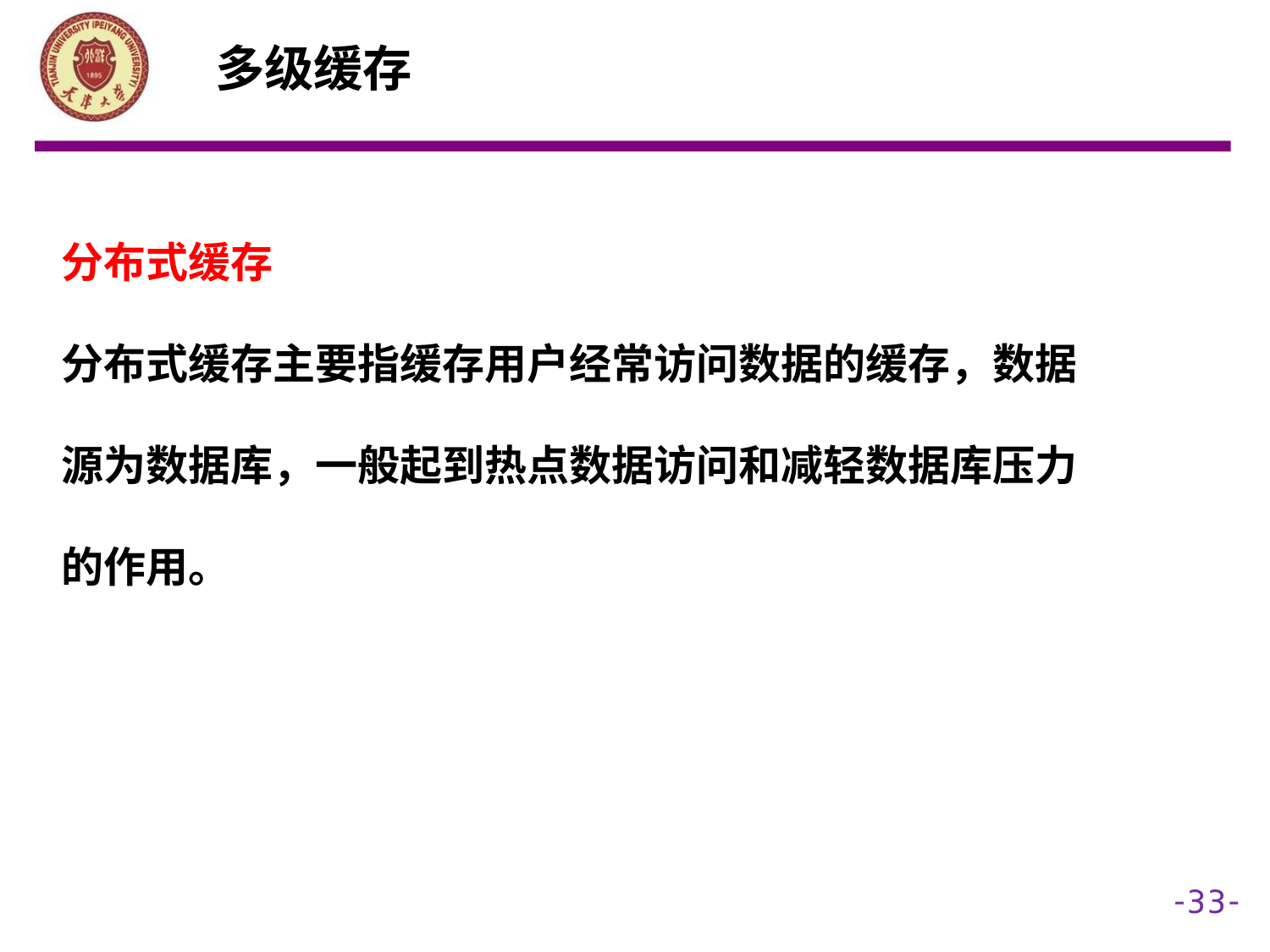

多级缓存
分布式缓存
分布式缓存主要指缓存用户经常访问数据的缓存，数据源为数据库，一般起到热点数据访问和减轻数据库压力的作用。